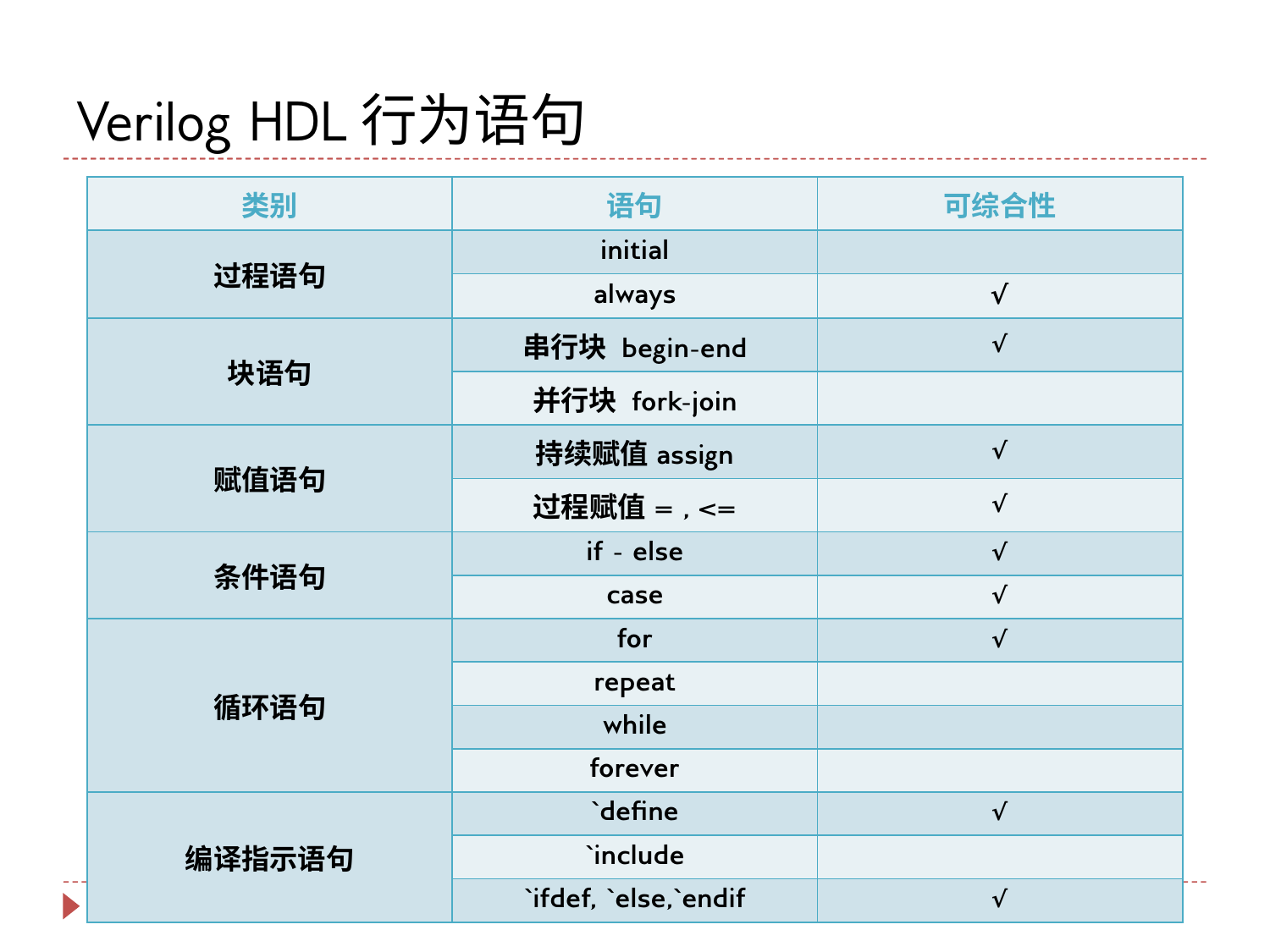

# Verilog HDL行为语句
| 类别 | 语句 | 可综合性 |
| --- | --- | --- |
| 过程语句 | initial |  |
|  | always | √ |
| 块语句 | 串行块 begin-end | √ |
|  | 并行块 fork-join |  |
| 赋值语句 | 持续赋值assign | √ |
|  | 过程赋值= , <= | √ |
| 条件语句 | if - else | √ |
|  | case | √ |
| 循环语句 | for | √ |
|  | repeat |  |
|  | while |  |
|  | forever |  |
| 编译指示语句 | `define | √ |
|  | `include |  |
|  | `ifdef, `else,`endif | √ |